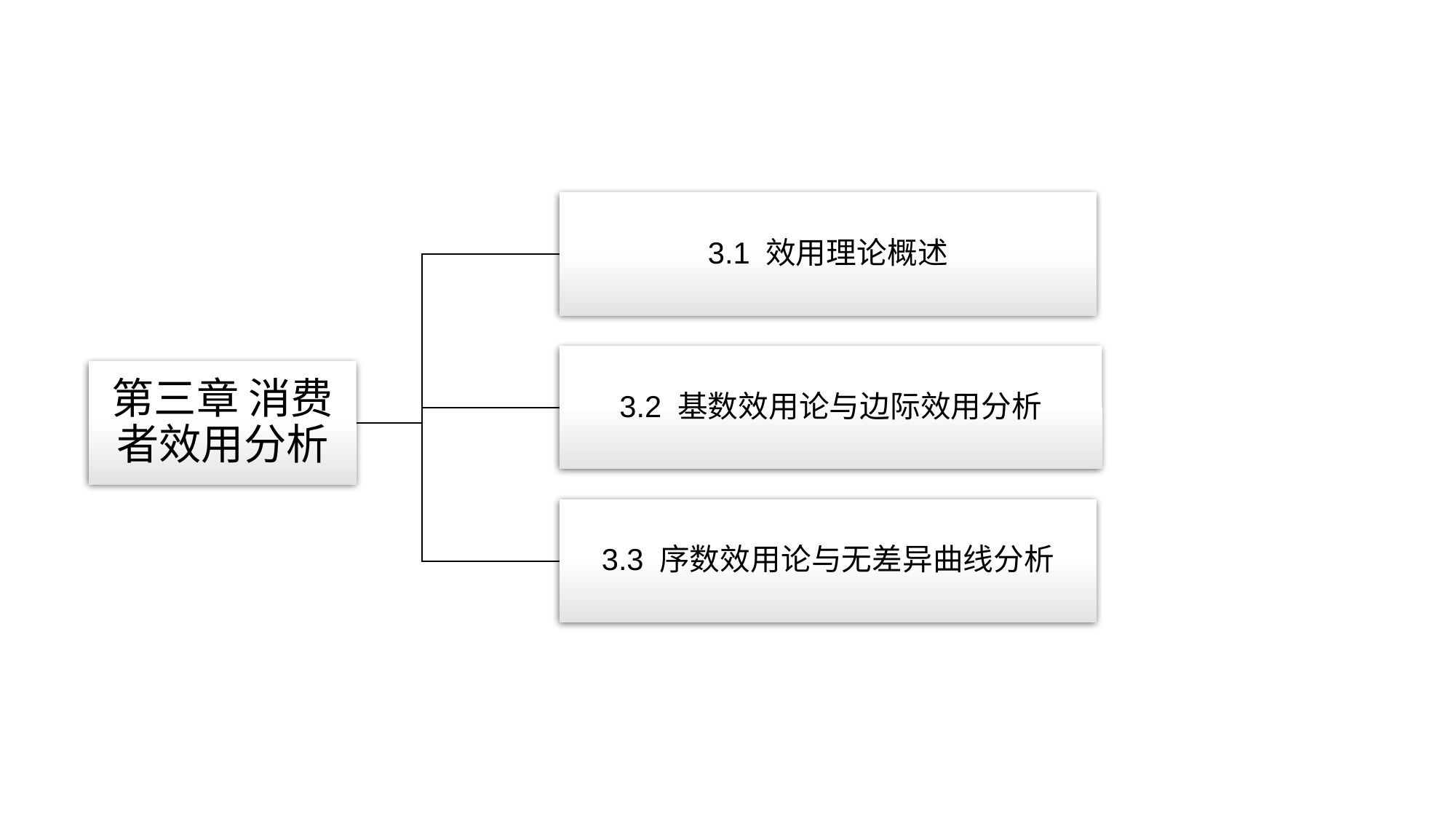

第三章 消费者效用分析
3.1 效用理论概述
3.2 基数效用论与边际效用分析
3.3 序数效用论与无差异曲线分析